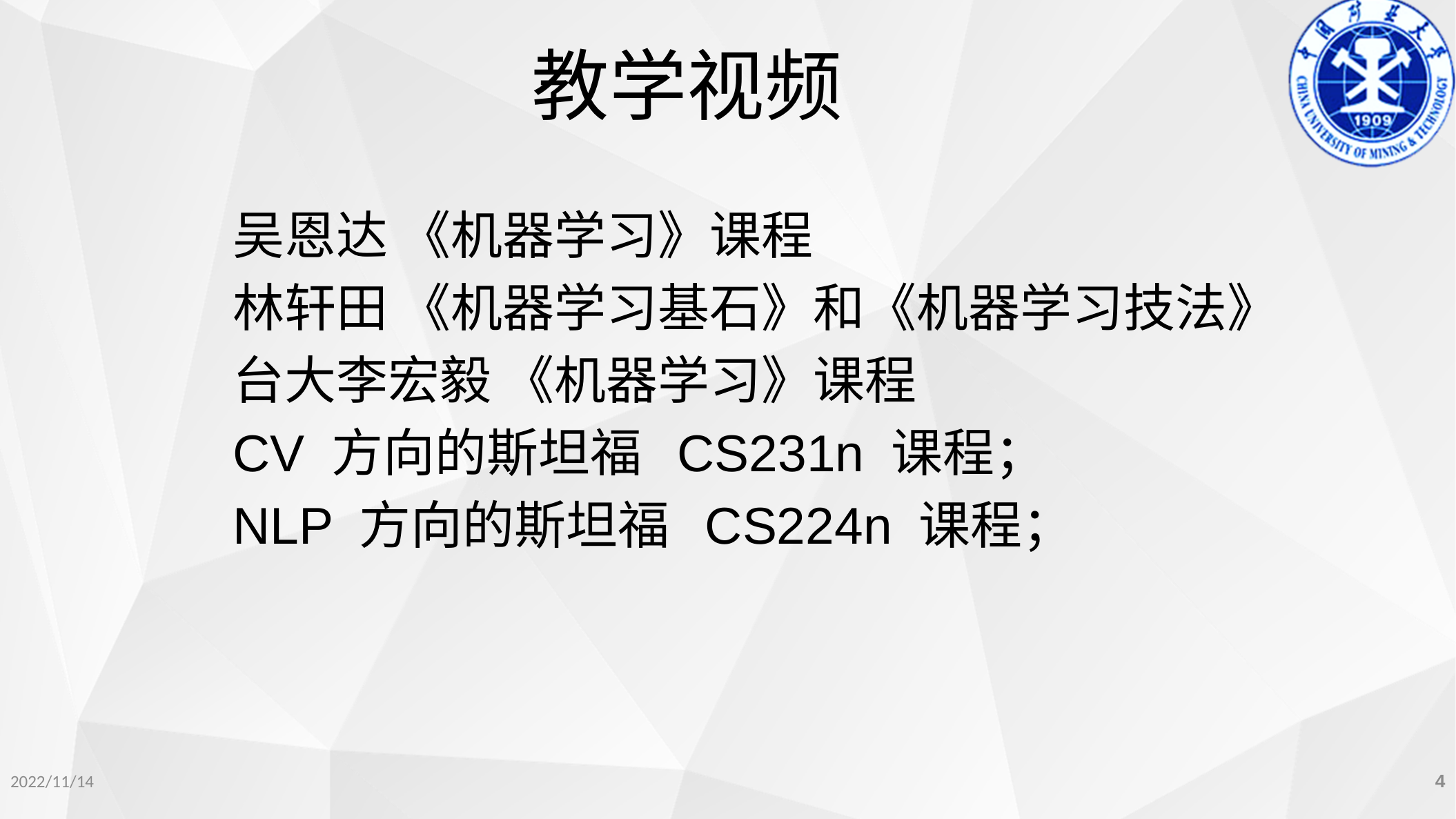

教学视频
吴恩达 《机器学习》课程
林轩田 《机器学习基石》和《机器学习技法》
台大李宏毅 《机器学习》课程
CV 方向的斯坦福  CS231n 课程；
NLP 方向的斯坦福  CS224n 课程；
2022/11/14
4